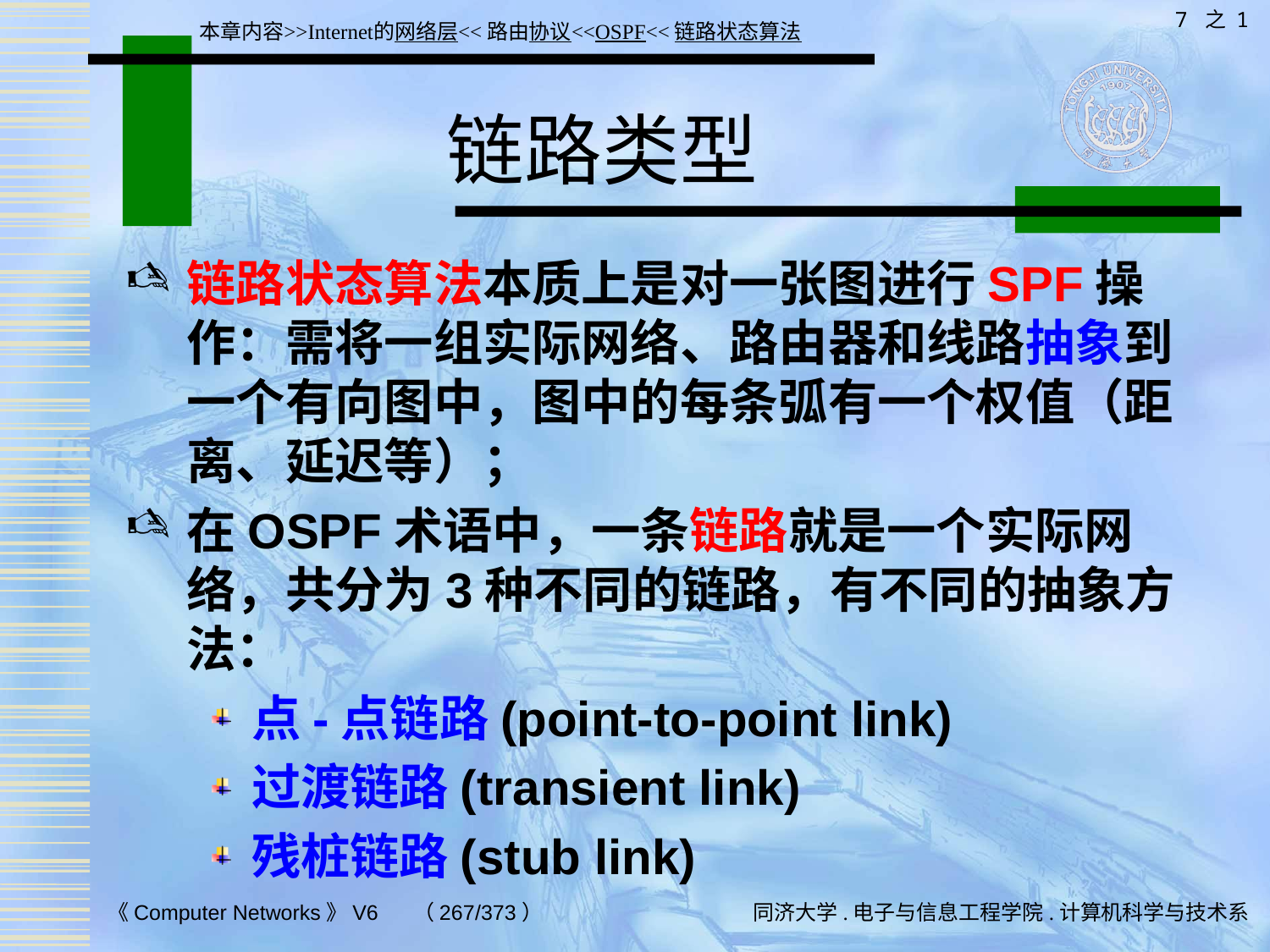

7 之 1
本章内容>>Internet的网络层<<路由协议<<OSPF<<链路状态算法
# 链路类型
链路状态算法本质上是对一张图进行SPF操作：需将一组实际网络、路由器和线路抽象到一个有向图中，图中的每条弧有一个权值（距离、延迟等）；
在OSPF术语中，一条链路就是一个实际网络，共分为3种不同的链路，有不同的抽象方法：
点-点链路(point-to-point link)
过渡链路(transient link)
残桩链路(stub link)